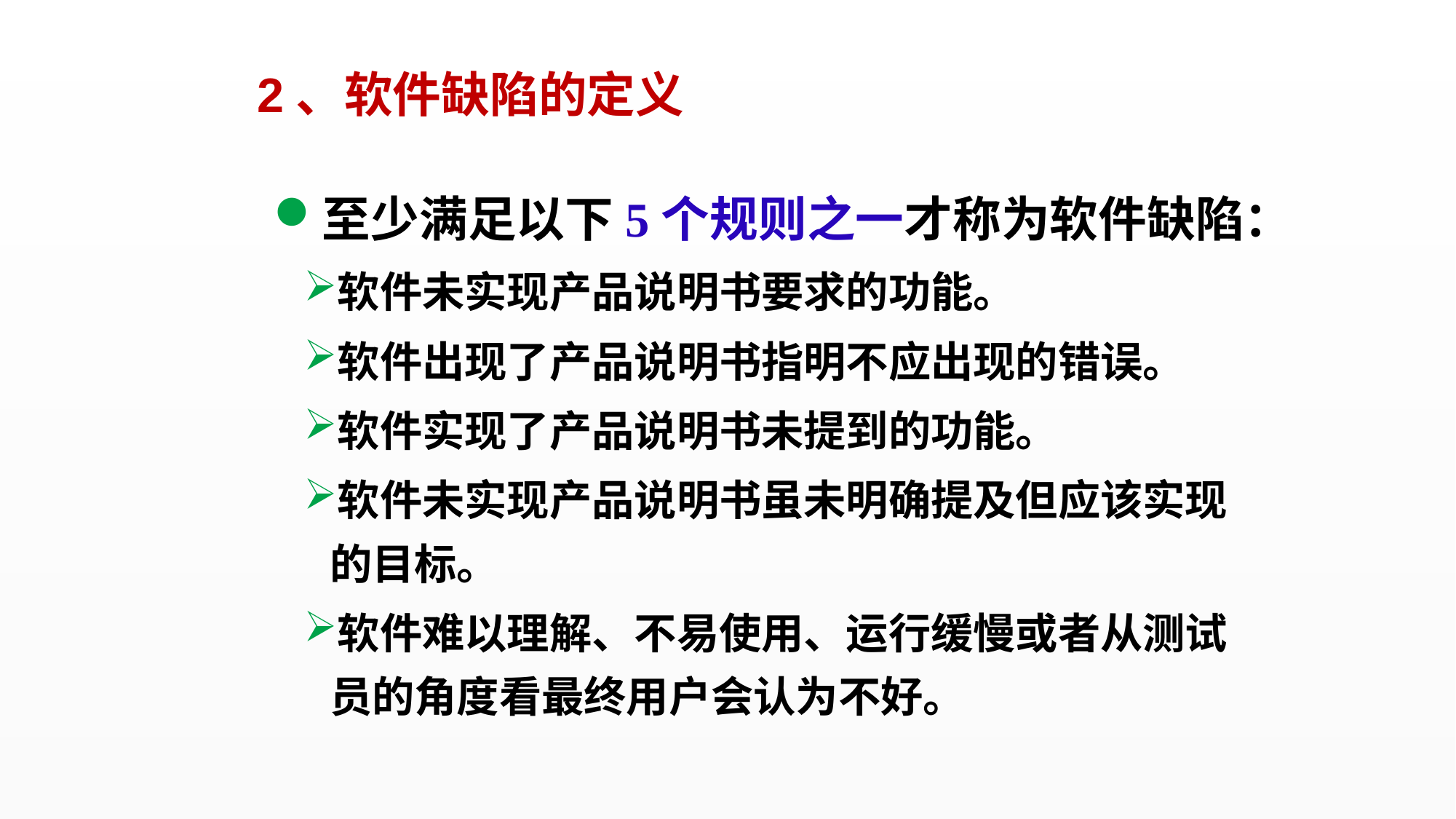

2、软件缺陷的定义
至少满足以下5个规则之一才称为软件缺陷：
软件未实现产品说明书要求的功能。
软件出现了产品说明书指明不应出现的错误。
软件实现了产品说明书未提到的功能。
软件未实现产品说明书虽未明确提及但应该实现的目标。
软件难以理解、不易使用、运行缓慢或者从测试员的角度看最终用户会认为不好。